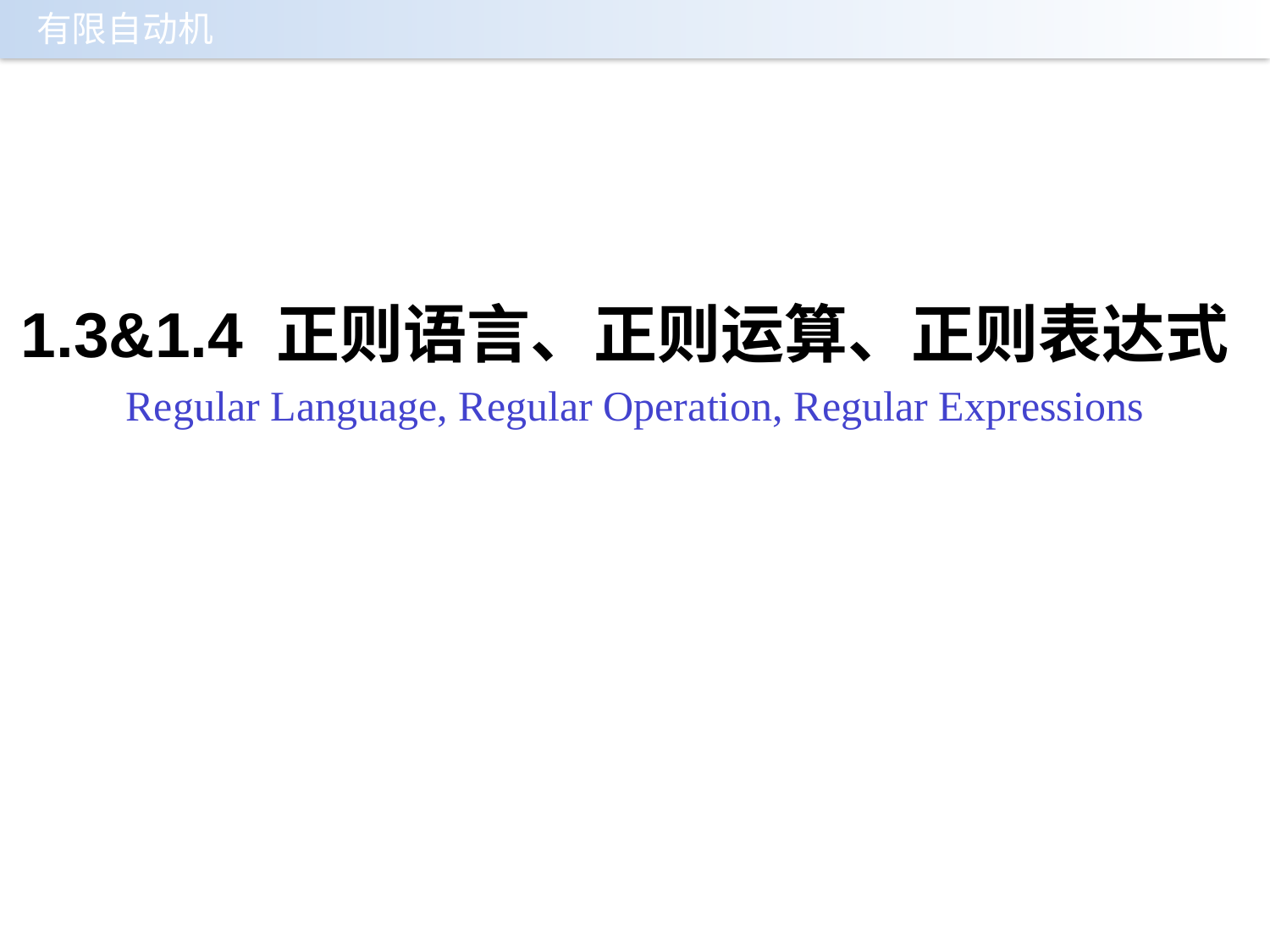

1.3&1.4 正则语言、正则运算、正则表达式
Regular Language, Regular Operation, Regular Expressions